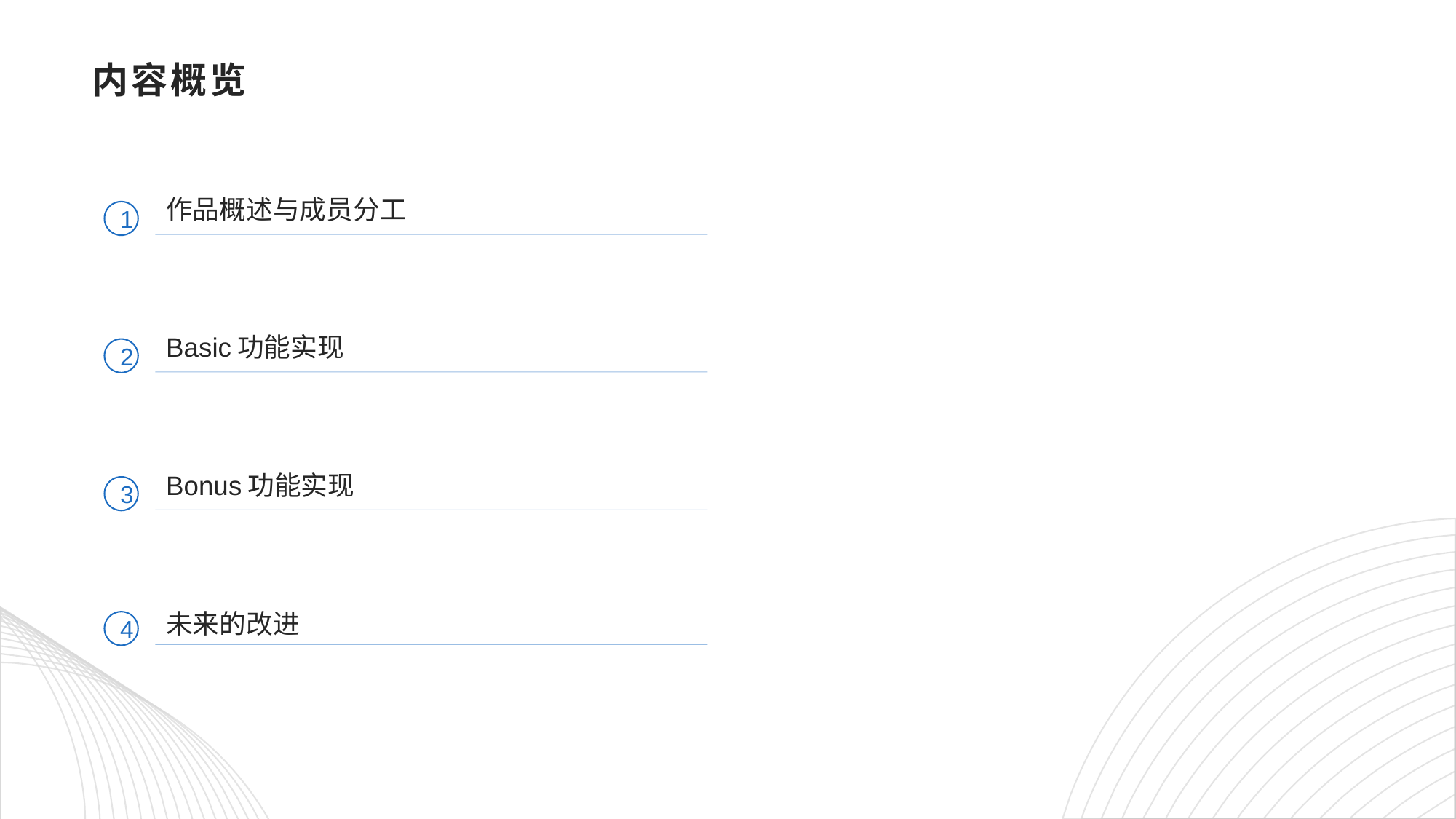

# 内容概览
作品概述与成员分工
1
Basic功能实现
2
Bonus功能实现
3
未来的改进
4